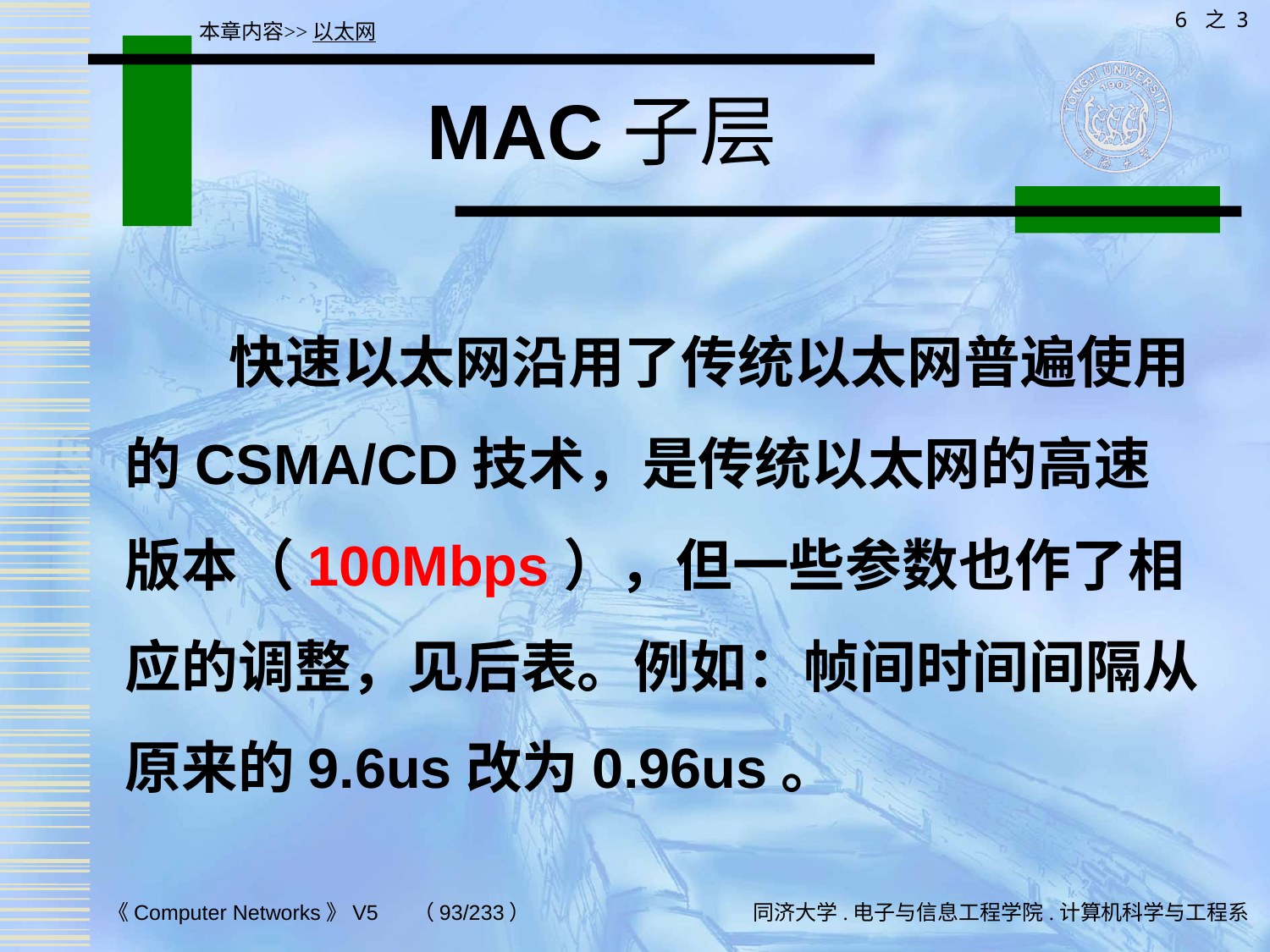

6 之 3
本章内容>>以太网
# MAC子层
       快速以太网沿用了传统以太网普遍使用的CSMA/CD技术，是传统以太网的高速版本（100Mbps），但一些参数也作了相应的调整，见后表。例如：帧间时间间隔从原来的9.6us改为0.96us。